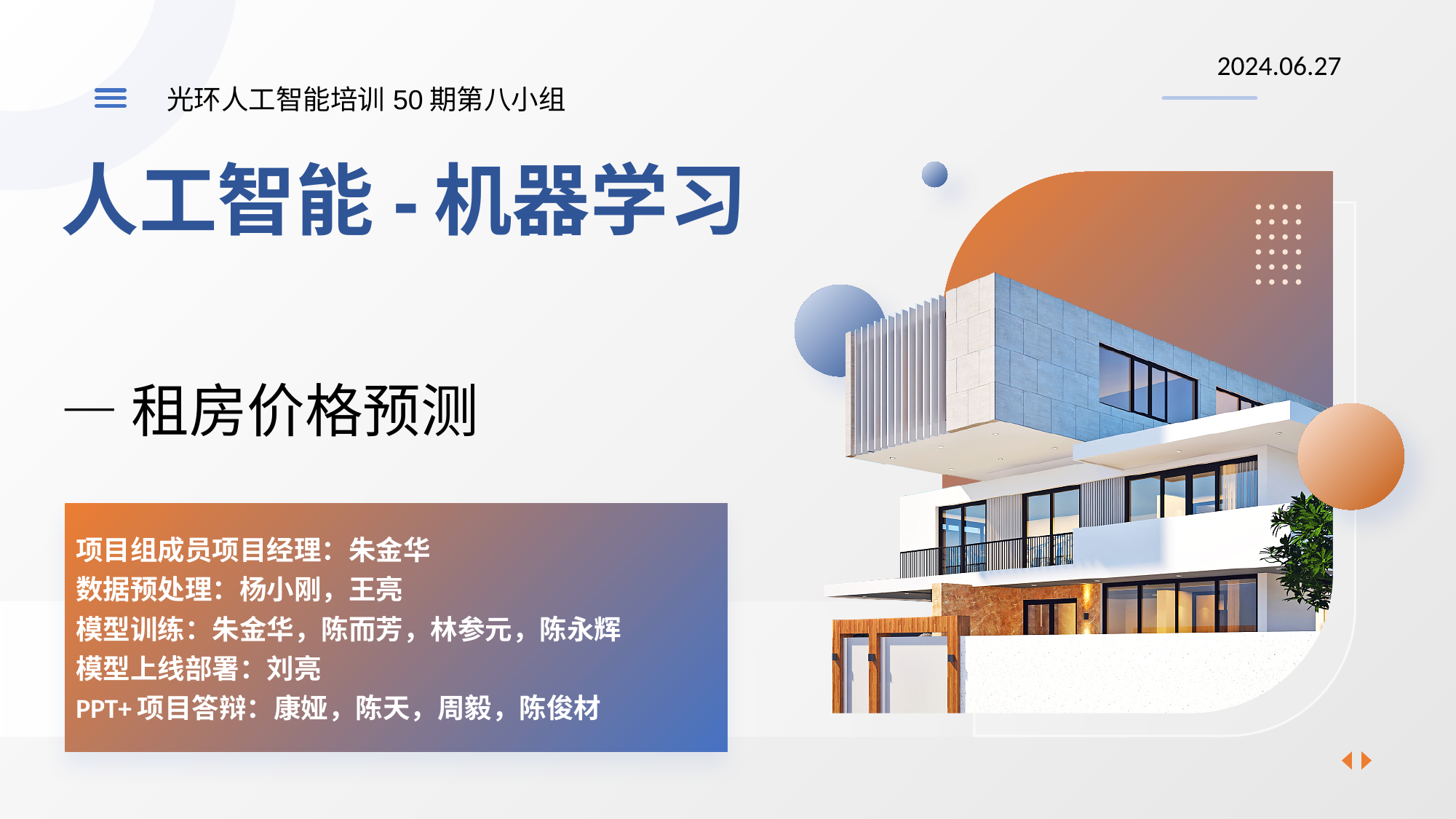

2024.06.27
光环人工智能培训50期第八小组
# 人工智能-机器学习 — 租房价格预测
项目组成员项目经理：朱金华
数据预处理：杨小刚，王亮
模型训练：朱金华，陈而芳，林参元，陈永辉
模型上线部署：刘亮
PPT+项目答辩：康娅，陈天，周毅，陈俊材